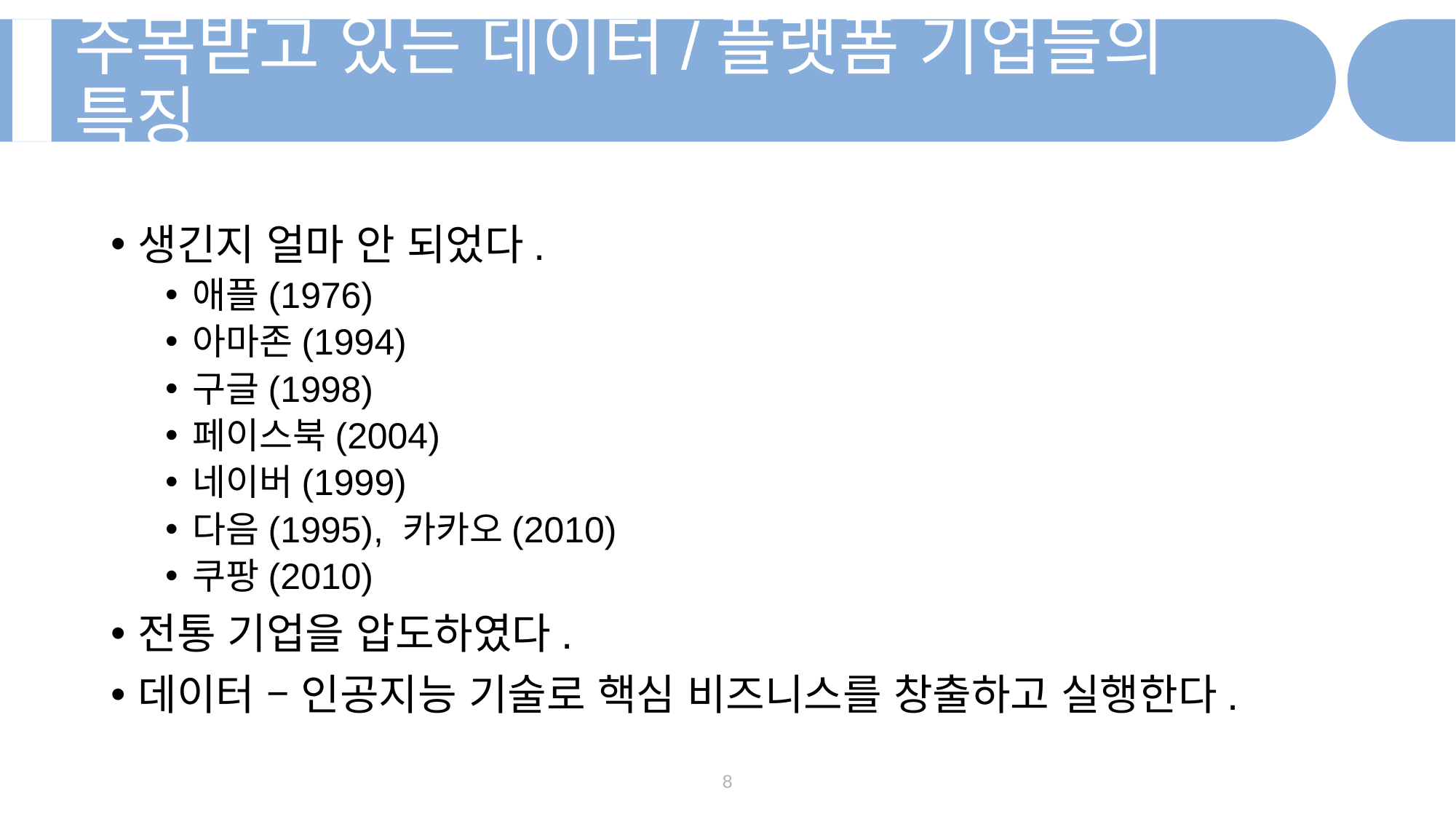

주목받고 있는 데이터/플랫폼 기업들의 특징
생긴지 얼마 안 되었다.
애플(1976)
아마존(1994)
구글(1998)
페이스북(2004)
네이버(1999)
다음(1995), 카카오(2010)
쿠팡(2010)
전통 기업을 압도하였다.
데이터 – 인공지능 기술로 핵심 비즈니스를 창출하고 실행한다.

8